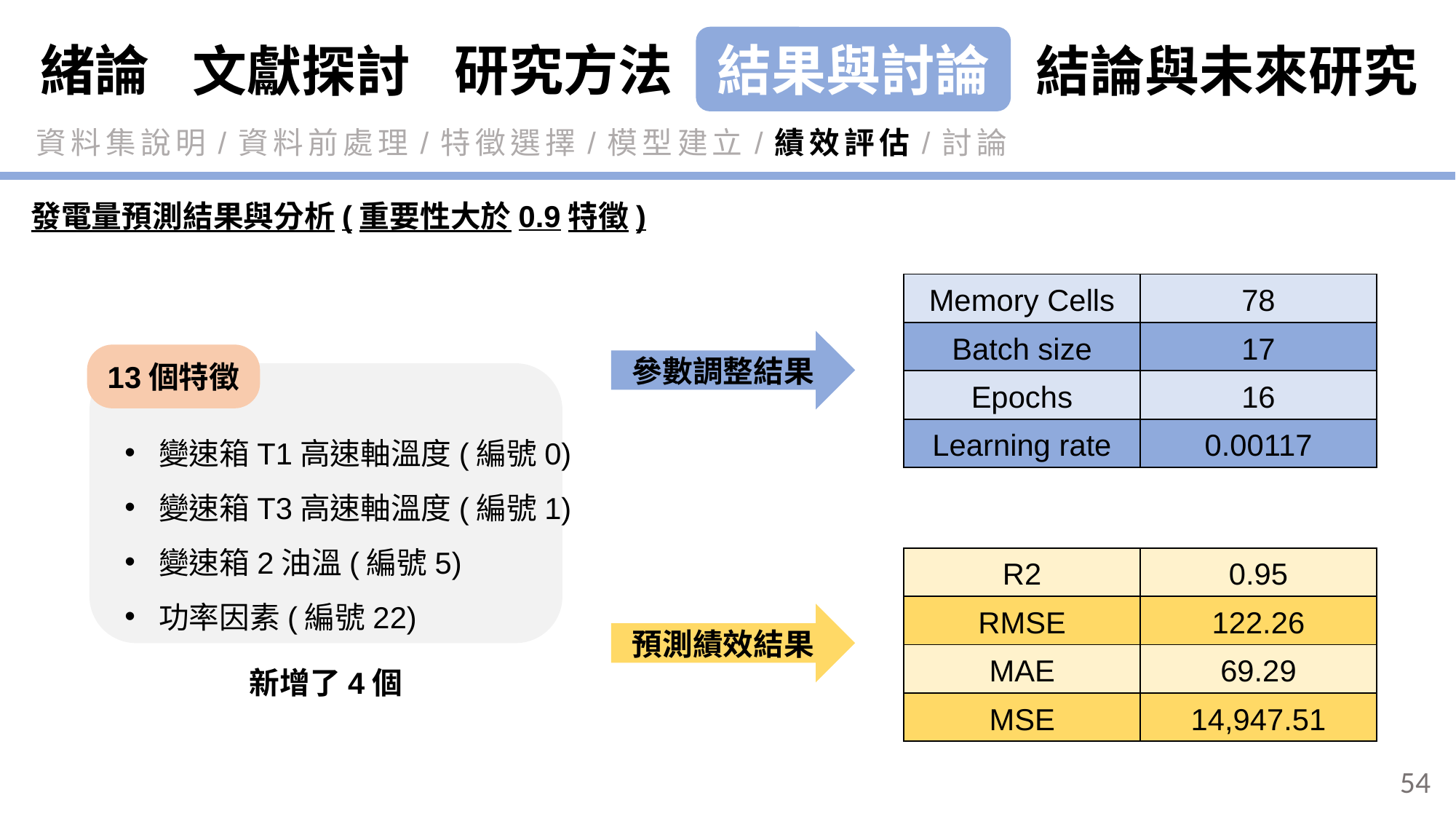

緒論
研究方法
結果與討論
結論與未來研究
文獻探討
資料集說明/資料前處理/特徵選擇/模型建立/績效評估/討論
發電量預測結果與分析(重要性大於0.9特徵)
| Memory Cells | 78 |
| --- | --- |
| Batch size | 17 |
| Epochs | 16 |
| Learning rate | 0.00117 |
參數調整結果
13個特徵

變速箱T1高速軸溫度(編號0)
變速箱T3高速軸溫度(編號1)
變速箱2油溫(編號5)
功率因素(編號22)
新增了4個
| R2 | 0.95 |
| --- | --- |
| RMSE | 122.26 |
| MAE | 69.29 |
| MSE | 14,947.51 |
預測績效結果

54